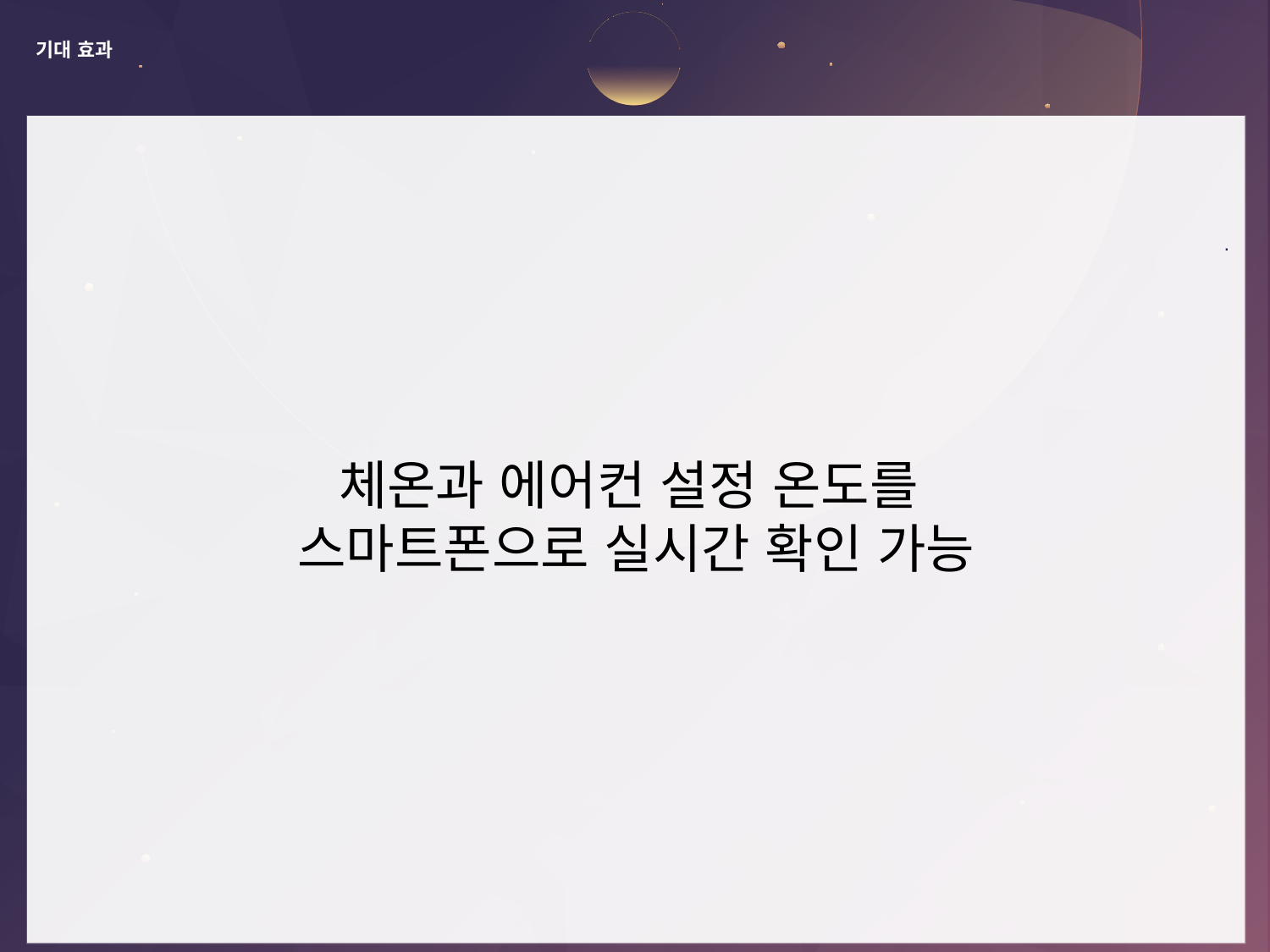

# 기대 효과

·

체온과 에어컨 설정 온도를
스마트폰으로 실시간 확인 가능